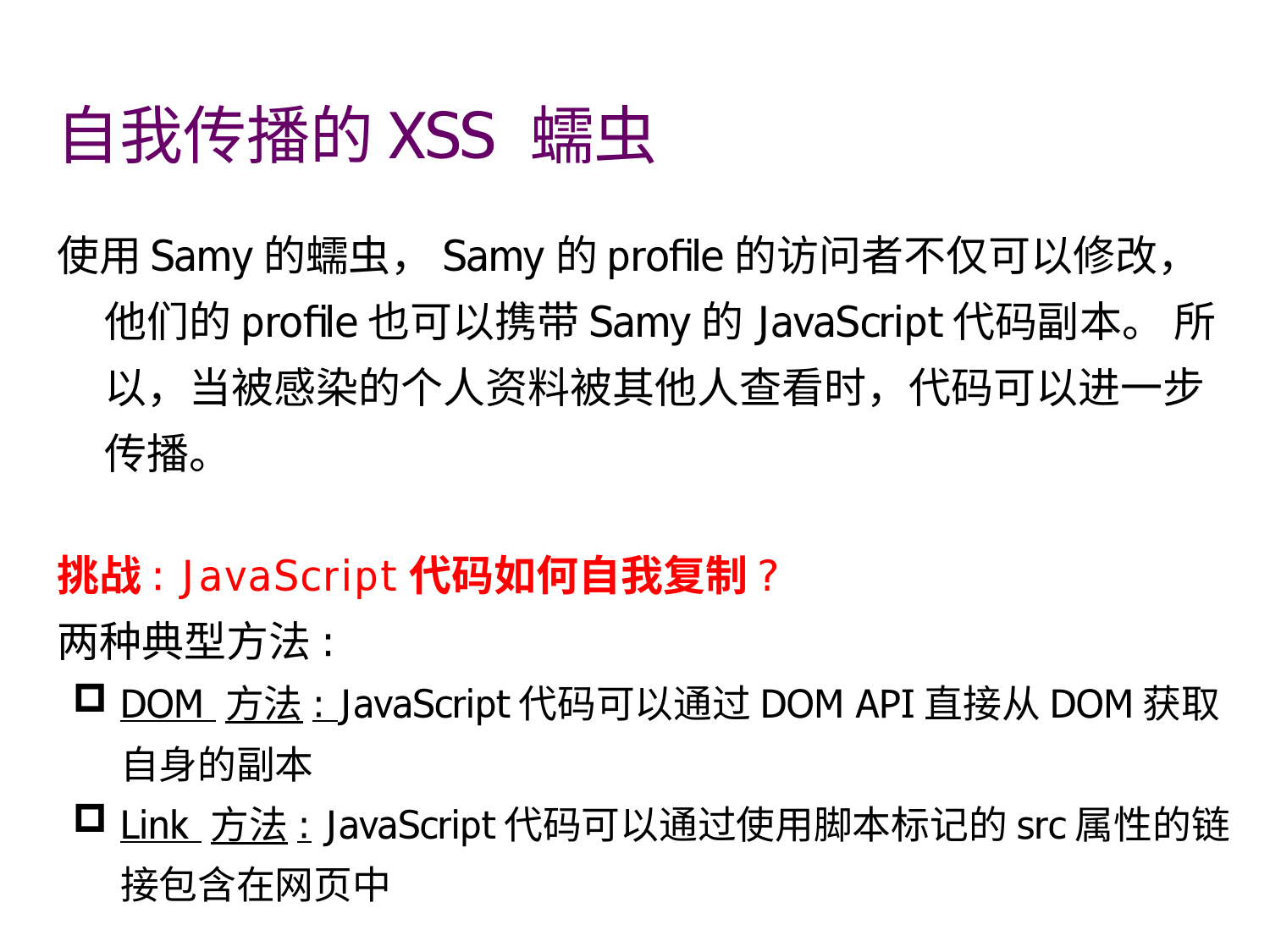

# 自我传播的XSS 蠕虫
使用Samy的蠕虫，Samy的profile的访问者不仅可以修改，他们的profile也可以携带Samy的JavaScript代码副本。 所以，当被感染的个人资料被其他人查看时，代码可以进一步传播。

挑战: JavaScript代码如何自我复制?
两种典型方法:
DOM 方法: JavaScript代码可以通过DOM API直接从DOM获取自身的副本
Link 方法: JavaScript代码可以通过使用脚本标记的src属性的链接包含在网页中